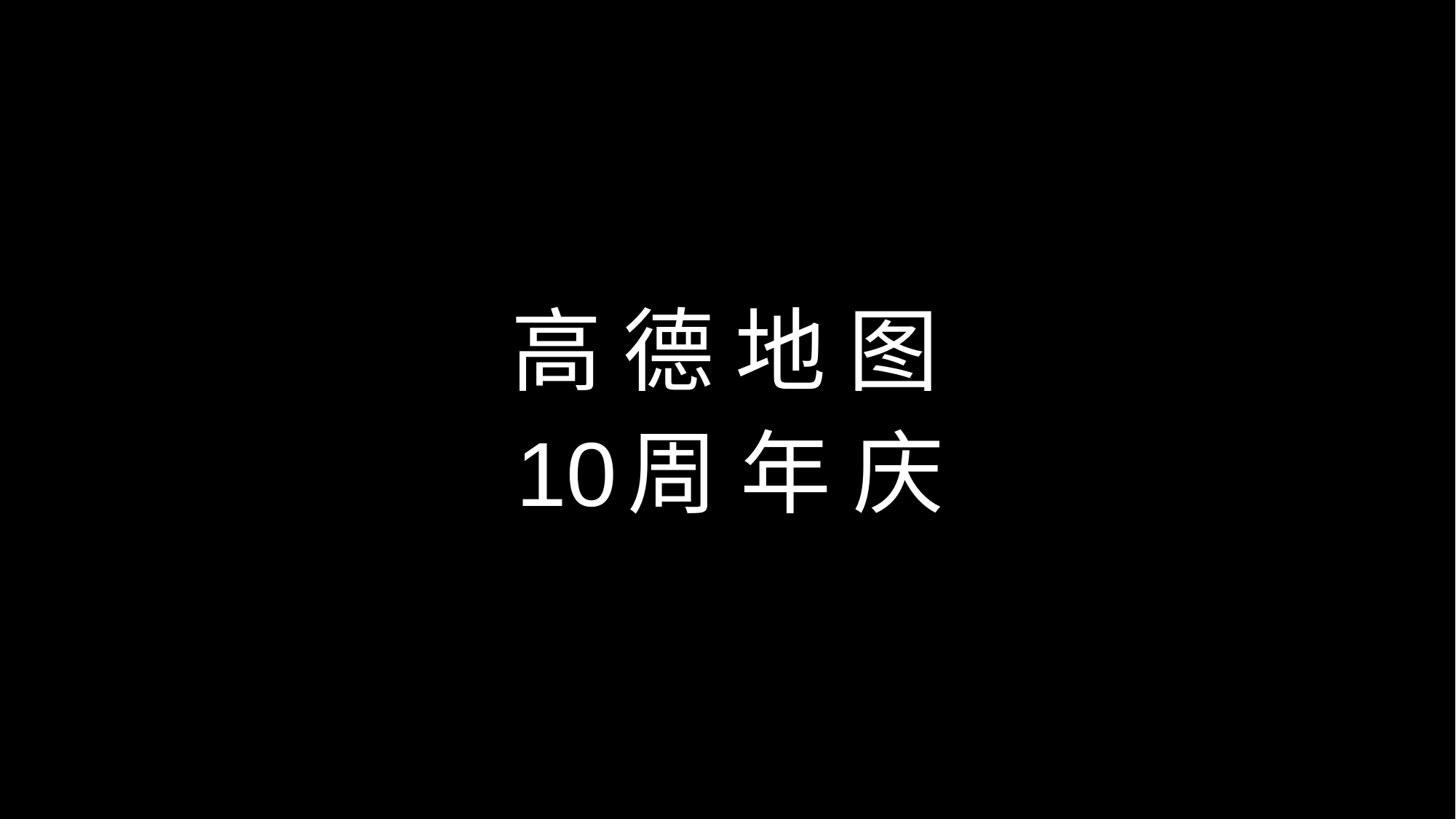

高
德
地
图
10
周
年
庆